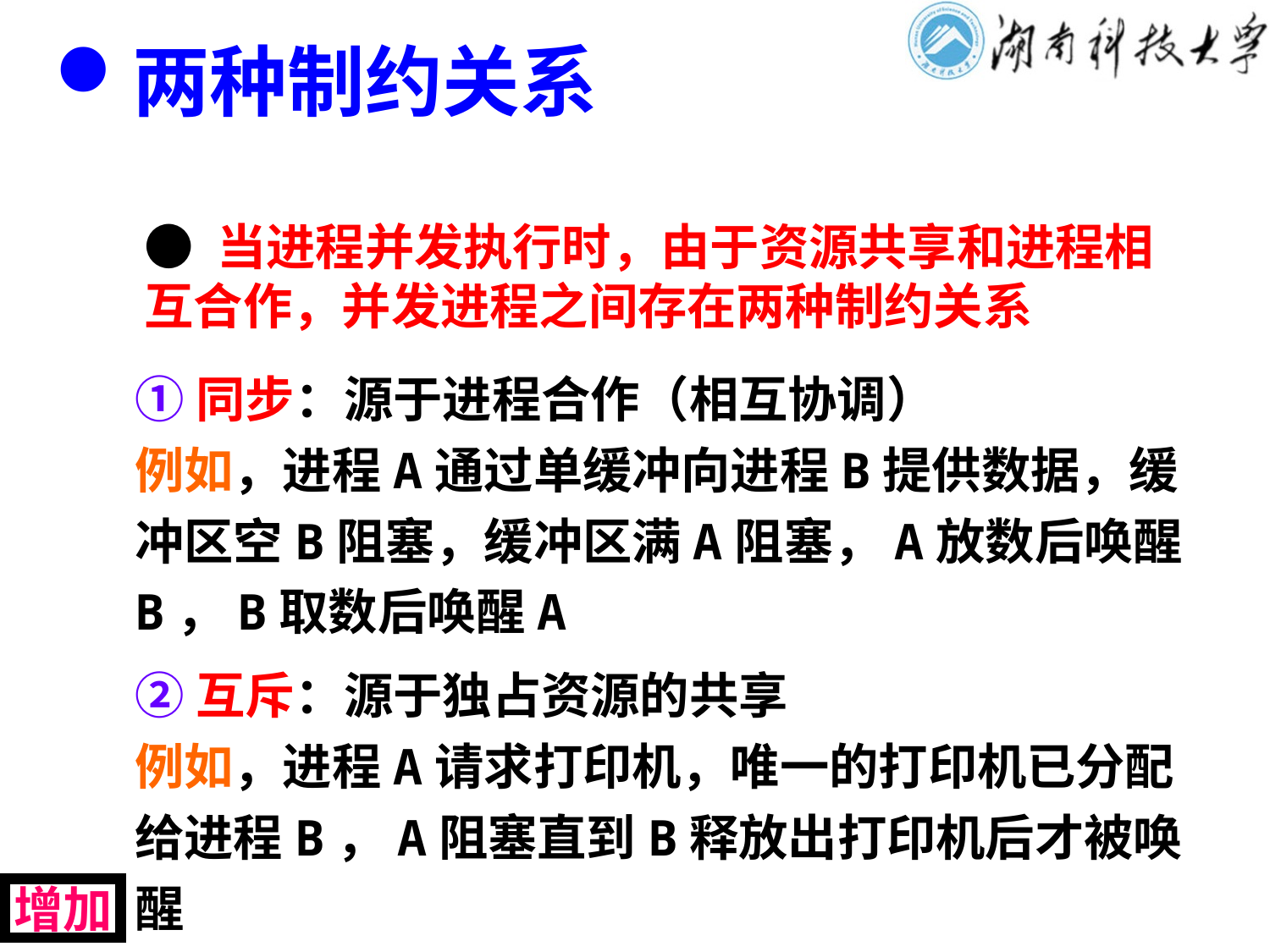

# 两种制约关系

● 当进程并发执行时，由于资源共享和进程相互合作，并发进程之间存在两种制约关系
①同步：源于进程合作（相互协调）
例如，进程A通过单缓冲向进程B提供数据，缓冲区空B阻塞，缓冲区满A阻塞，A放数后唤醒B，B取数后唤醒A
②互斥：源于独占资源的共享
例如，进程A请求打印机，唯一的打印机已分配给进程B，A阻塞直到B释放出打印机后才被唤醒
增加